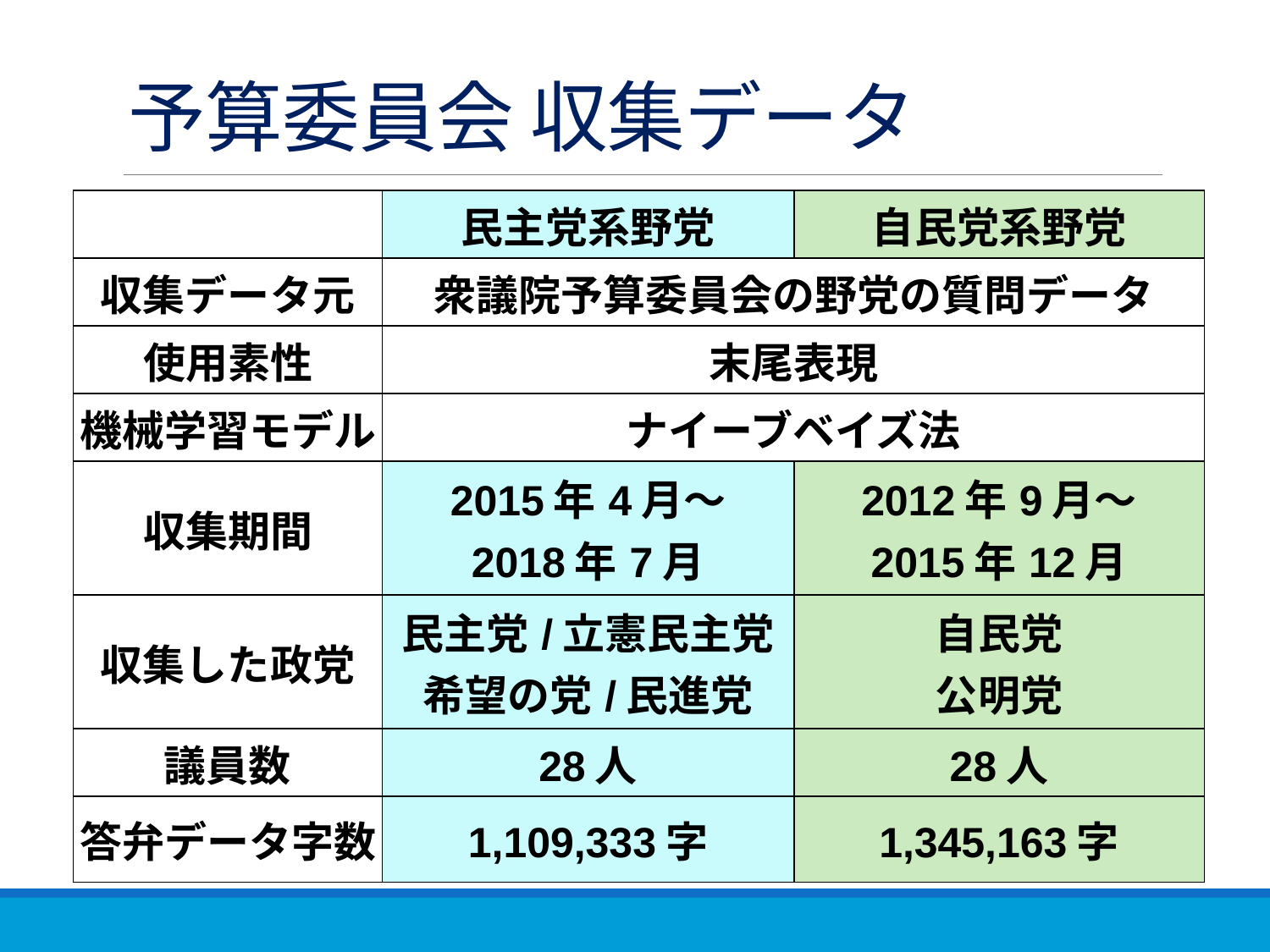

# 予算委員会 収集データ
|  | 民主党系野党 | 自民党系野党 |
| --- | --- | --- |
| 収集データ元 | 衆議院予算委員会の野党の質問データ |  |
| 使用素性 | 末尾表現 |  |
| 機械学習モデル | ナイーブベイズ法 |  |
| 収集期間 | 2015年4月～ 2018年7月 | 2012年9月～ 2015年12月 |
| 収集した政党 | 民主党/立憲民主党 希望の党/民進党 | 自民党 公明党 |
| 議員数 | 28人 | 28人 |
| 答弁データ字数 | 1,109,333字 | 1,345,163字 |